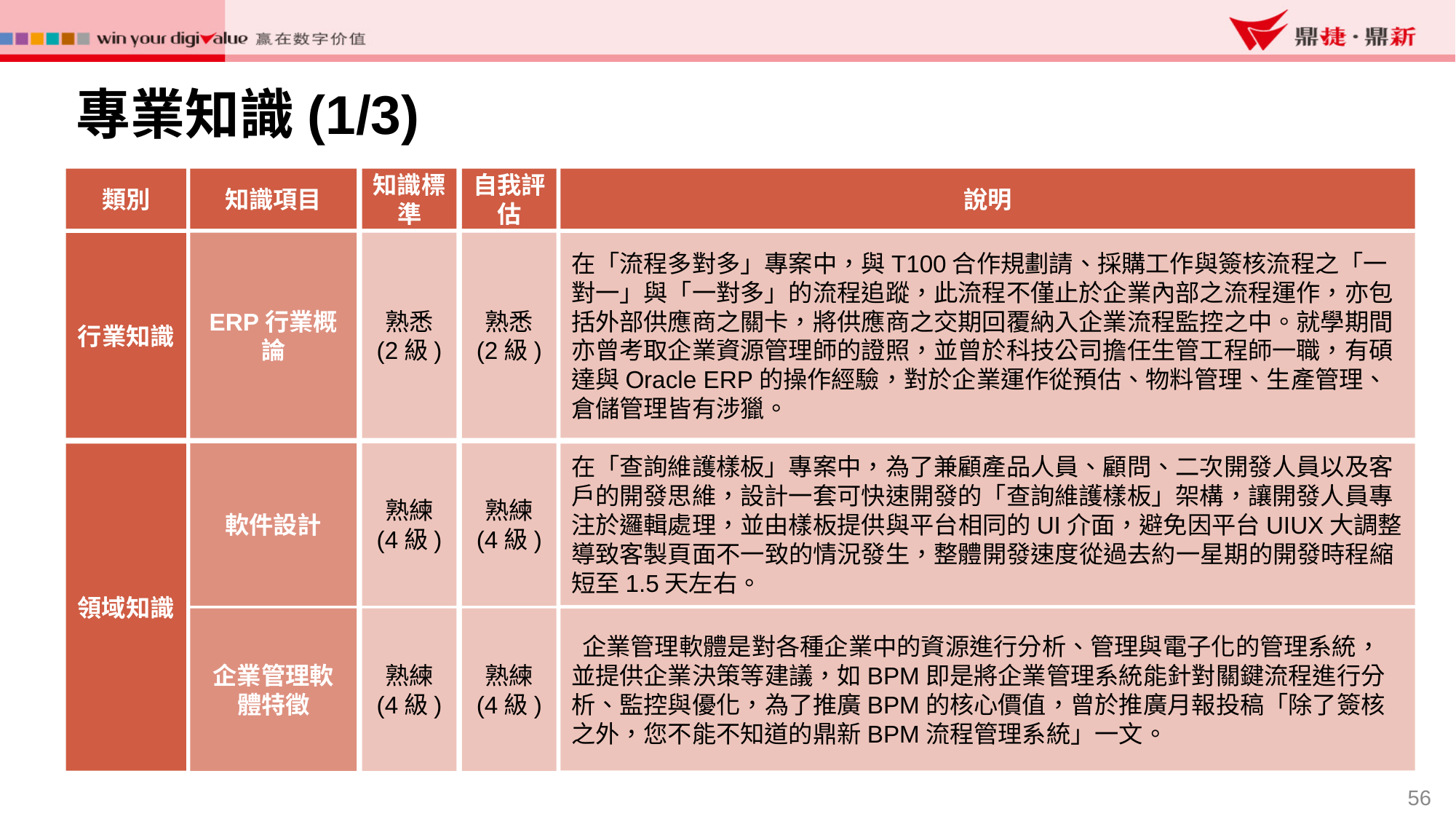

專業知識(1/3)
類別
知識項目
知識標準
自我評估
說明
ERP行業概論
熟悉
(2級)
熟悉
(2級)
行業知識
在「流程多對多」專案中，與T100合作規劃請、採購工作與簽核流程之「一對一」與「一對多」的流程追蹤，此流程不僅止於企業內部之流程運作，亦包括外部供應商之關卡，將供應商之交期回覆納入企業流程監控之中。就學期間亦曾考取企業資源管理師的證照，並曾於科技公司擔任生管工程師一職，有碩達與Oracle ERP的操作經驗，對於企業運作從預估、物料管理、生產管理、倉儲管理皆有涉獵。
軟件設計
熟練
(4級)
熟練
(4級)
領域知識
在「查詢維護樣板」專案中，為了兼顧產品人員、顧問、二次開發人員以及客戶的開發思維，設計一套可快速開發的「查詢維護樣板」架構，讓開發人員專注於邏輯處理，並由樣板提供與平台相同的UI介面，避免因平台UIUX大調整導致客製頁面不一致的情況發生，整體開發速度從過去約一星期的開發時程縮短至1.5天左右。
企業管理軟體特徵
熟練
(4級)
熟練
(4級)
 企業管理軟體是對各種企業中的資源進行分析、管理與電子化的管理系統，並提供企業決策等建議，如BPM即是將企業管理系統能針對關鍵流程進行分析、監控與優化，為了推廣BPM的核心價值，曾於推廣月報投稿「除了簽核之外，您不能不知道的鼎新BPM流程管理系統」一文。
56